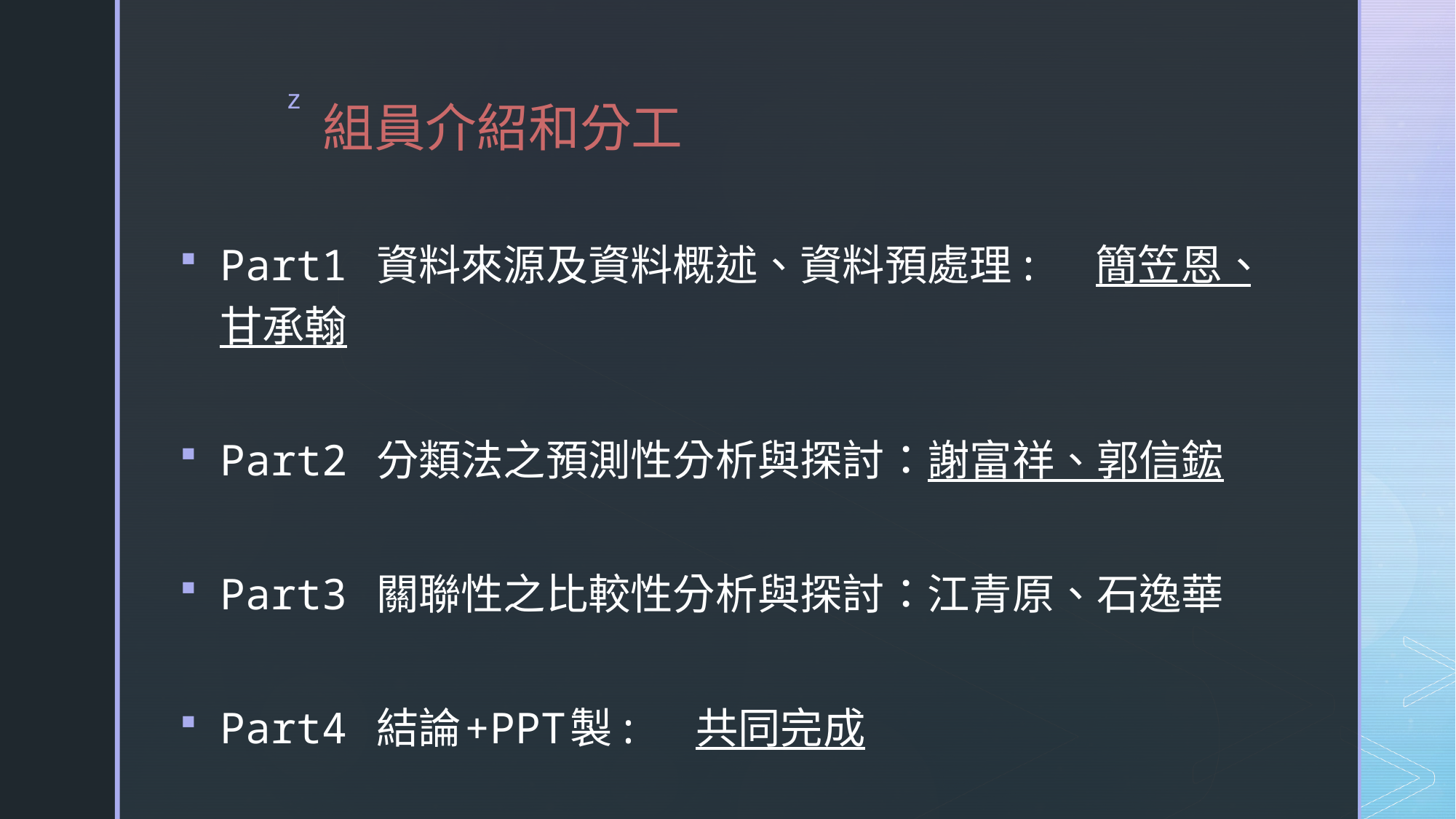

# 組員介紹和分工
Part1 資料來源及資料概述、資料預處理:  簡笠恩、甘承翰

Part2 分類法之預測性分析與探討：謝富祥、郭信鋐

Part3 關聯性之比較性分析與探討：江青原、石逸華

Part4 結論+PPT製:  共同完成